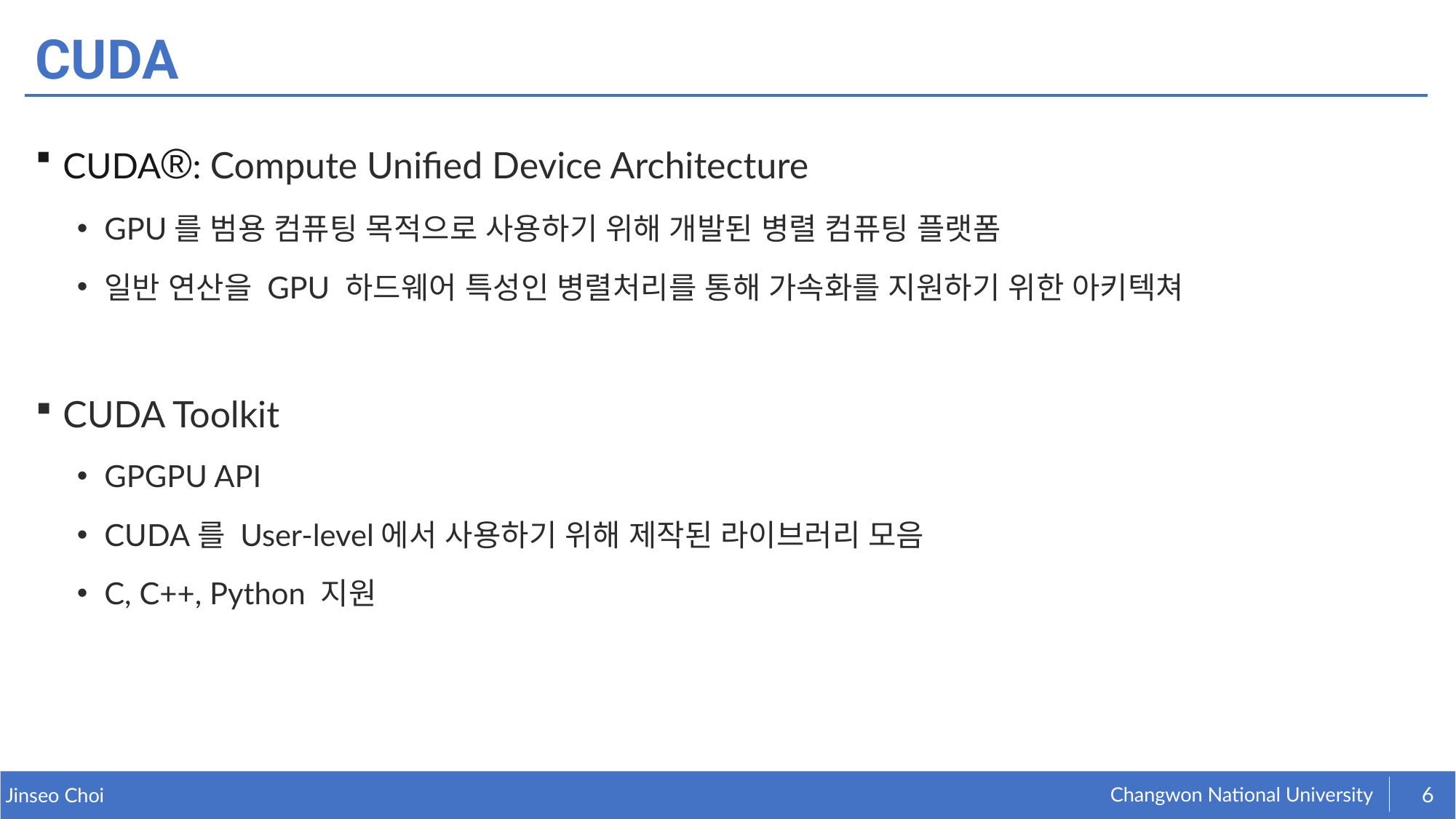

# CUDA
CUDA®: Compute Unified Device Architecture
GPU를 범용 컴퓨팅 목적으로 사용하기 위해 개발된 병렬 컴퓨팅 플랫폼
일반 연산을 GPU 하드웨어 특성인 병렬처리를 통해 가속화를 지원하기 위한 아키텍쳐

CUDA Toolkit
GPGPU API
CUDA를 User-level에서 사용하기 위해 제작된 라이브러리 모음
C, C++, Python 지원

6